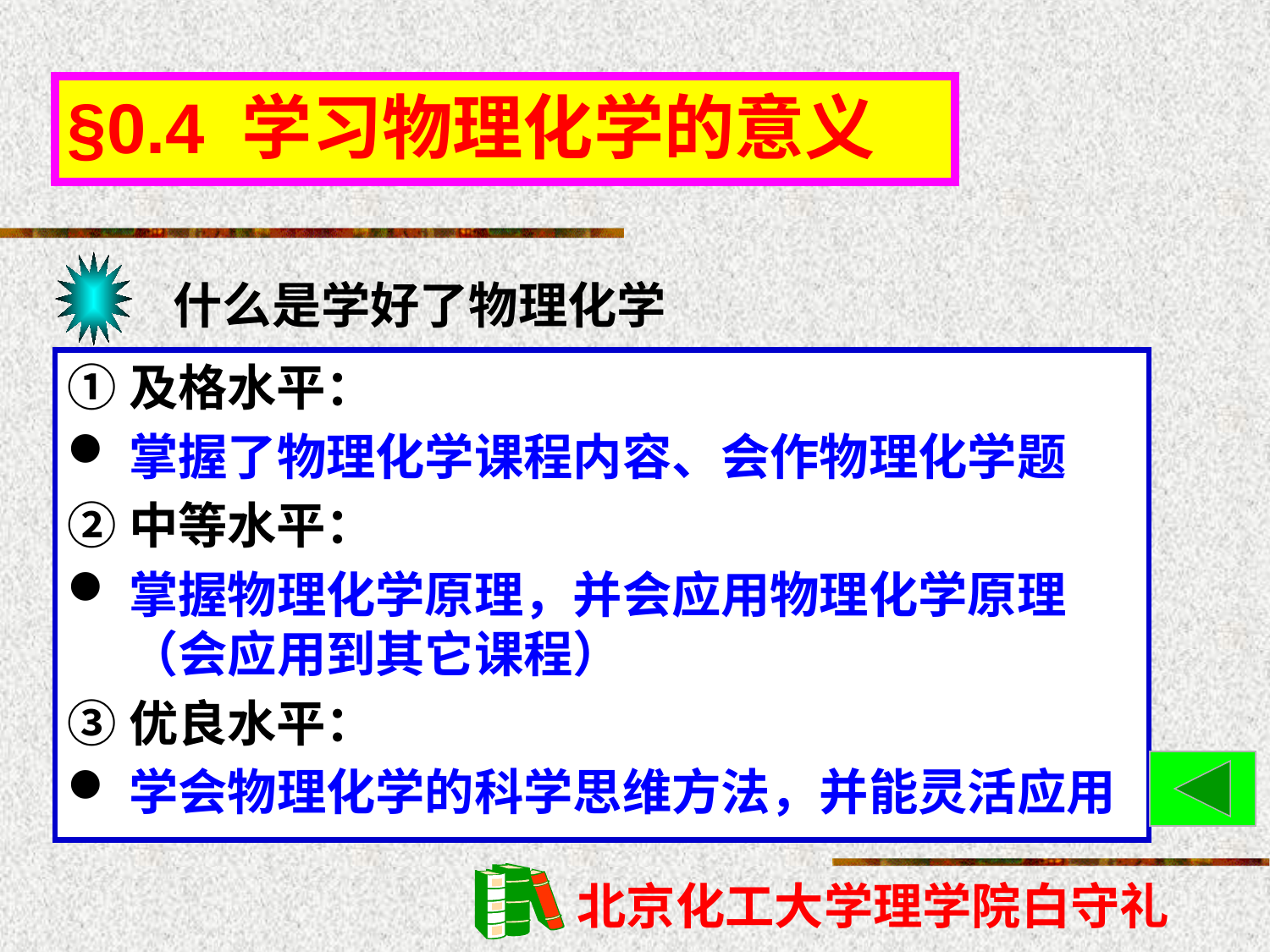

# §0.4 学习物理化学的意义

什么是学好了物理化学
①及格水平：
掌握了物理化学课程内容、会作物理化学题
②中等水平：
掌握物理化学原理，并会应用物理化学原理 （会应用到其它课程）
③优良水平：
学会物理化学的科学思维方法，并能灵活应用